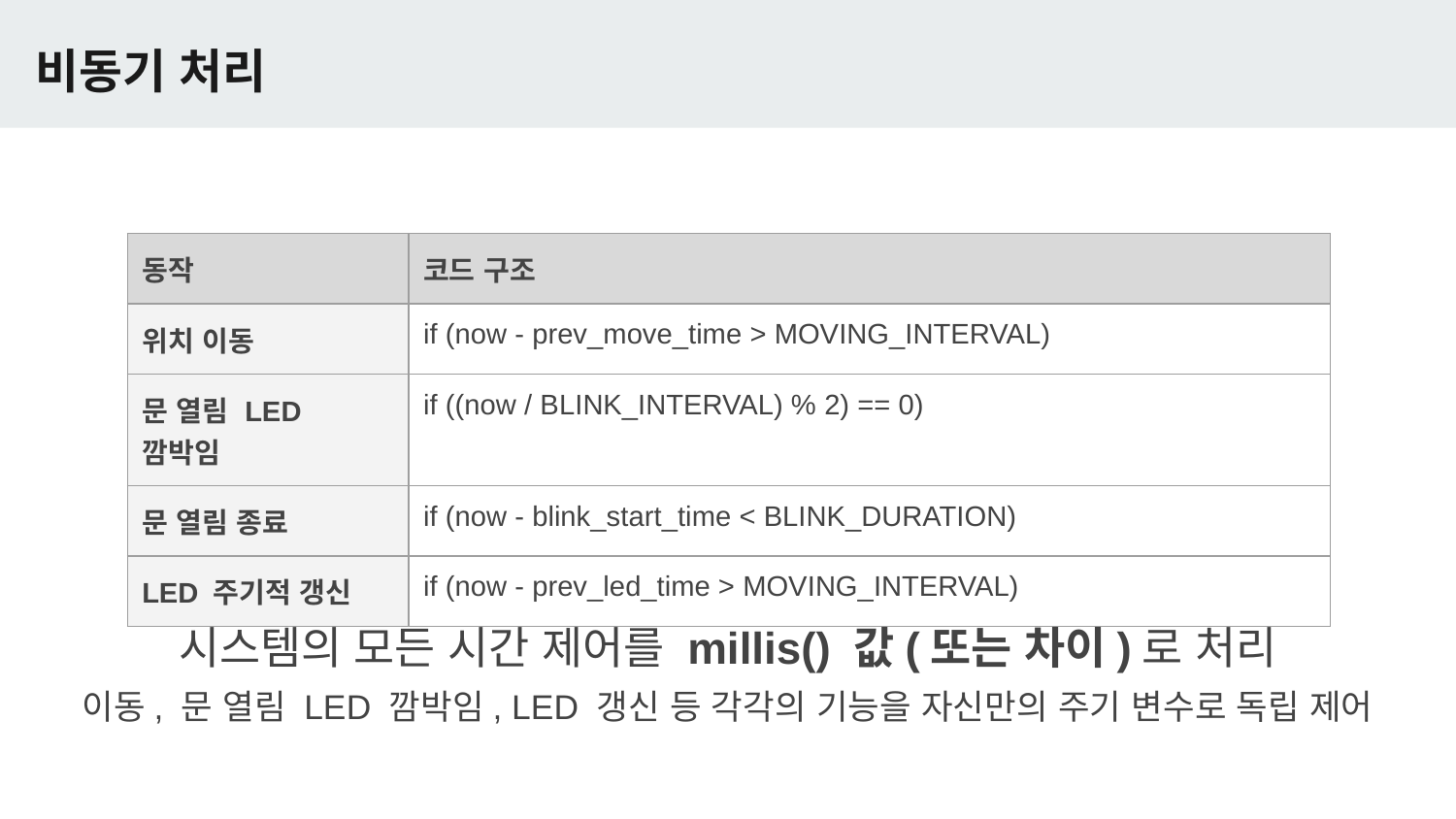

# 비동기 처리
| 동작 | 코드 구조 |
| --- | --- |
| 위치 이동 | if (now - prev\_move\_time > MOVING\_INTERVAL) |
| 문 열림 LED 깜박임 | if ((now / BLINK\_INTERVAL) % 2) == 0) |
| 문 열림 종료 | if (now - blink\_start\_time < BLINK\_DURATION) |
| LED 주기적 갱신 | if (now - prev\_led\_time > MOVING\_INTERVAL) |
시스템의 모든 시간 제어를 millis() 값(또는 차이)로 처리
이동, 문 열림 LED 깜박임, LED 갱신 등 각각의 기능을 자신만의 주기 변수로 독립 제어